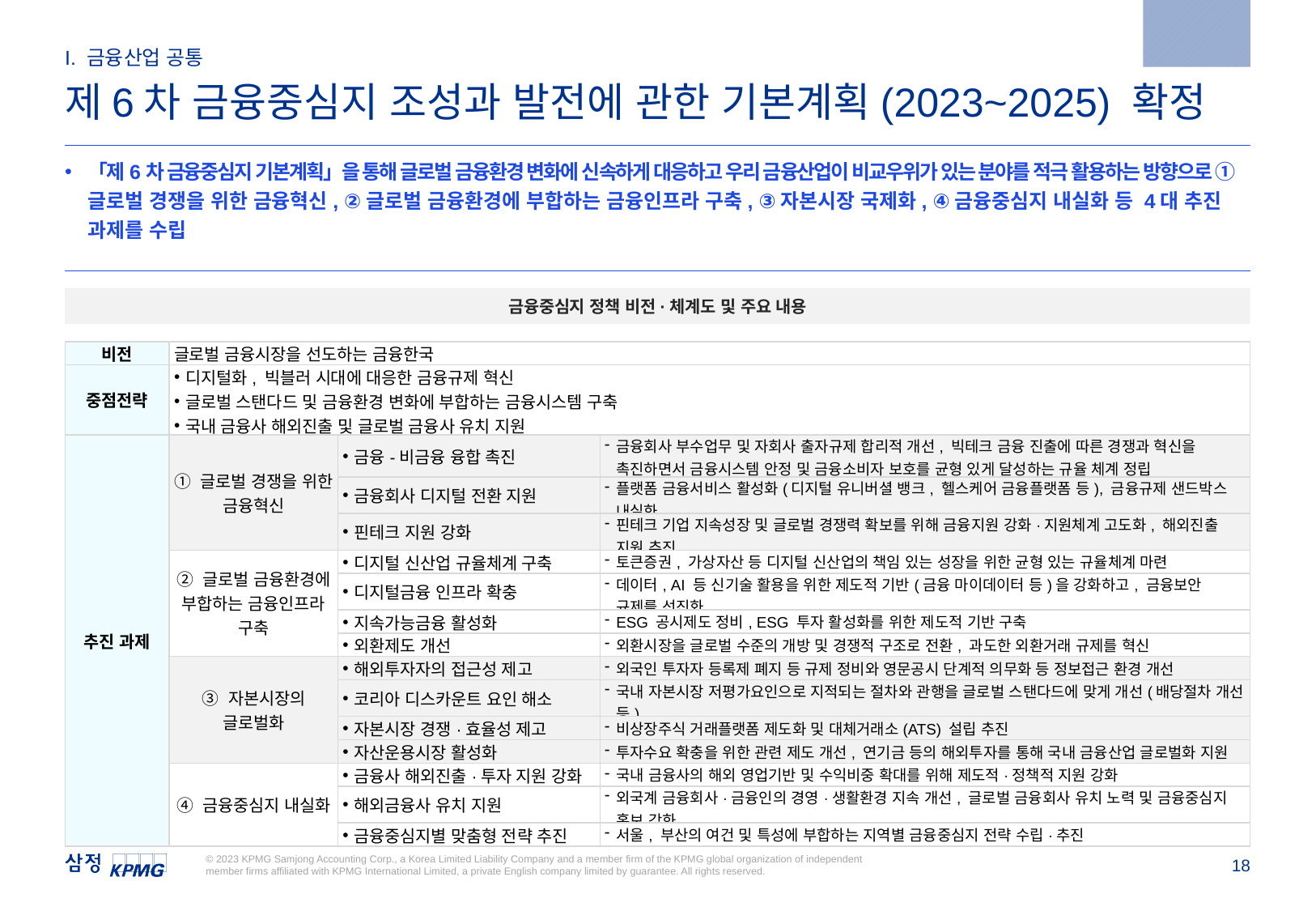

2023.6.21
I. 금융산업 공통
제6차 금융중심지 조성과 발전에 관한 기본계획(2023~2025) 확정
「제6차 금융중심지 기본계획」을 통해 글로벌 금융환경 변화에 신속하게 대응하고 우리 금융산업이 비교우위가 있는 분야를 적극 활용하는 방향으로 ①글로벌 경쟁을 위한 금융혁신, ②글로벌 금융환경에 부합하는 금융인프라 구축, ③자본시장 국제화, ④금융중심지 내실화 등 4대 추진 과제를 수립
금융중심지 정책 비전·체계도 및 주요 내용
| 비전 | 글로벌 금융시장을 선도하는 금융한국 | 공공주택 공급물량 확대 패스트트랙을 통한 조기 공급 기 추진 사업의 철저한 공정관리 |  |
| --- | --- | --- | --- |
| 중점전략 | 디지털화, 빅블러 시대에 대응한 금융규제 혁신 글로벌 스탠다드 및 금융환경 변화에 부합하는 금융시스템 구축 국내 금융사 해외진출 및 글로벌 금융사 유치 지원 |  |  |
| 추진 과제 | ① 글로벌 경쟁을 위한 금융혁신 | 금융-비금융 융합 촉진 | 금융회사 부수업무 및 자회사 출자규제 합리적 개선, 빅테크 금융 진출에 따른 경쟁과 혁신을 촉진하면서 금융시스템 안정 및 금융소비자 보호를 균형 있게 달성하는 규율 체계 정립 |
|  |  | 금융회사 디지털 전환 지원 | 플랫폼 금융서비스 활성화(디지털 유니버셜 뱅크, 헬스케어 금융플랫폼 등), 금융규제 샌드박스 내실화 |
|  |  | 핀테크 지원 강화 | 핀테크 기업 지속성장 및 글로벌 경쟁력 확보를 위해 금융지원 강화·지원체계 고도화, 해외진출 지원 추진 |
|  | ② 글로벌 금융환경에 부합하는 금융인프라 구축 | 디지털 신산업 규율체계 구축 | 토큰증권, 가상자산 등 디지털 신산업의 책임 있는 성장을 위한 균형 있는 규율체계 마련 |
|  |  | 디지털금융 인프라 확충 | 데이터, AI 등 신기술 활용을 위한 제도적 기반(금융 마이데이터 등)을 강화하고, 금융보안 규제를 선진화 |
|  |  | 지속가능금융 활성화 | ESG 공시제도 정비, ESG 투자 활성화를 위한 제도적 기반 구축 |
|  |  | 외환제도 개선 | 외환시장을 글로벌 수준의 개방 및 경쟁적 구조로 전환, 과도한 외환거래 규제를 혁신 |
|  | ③ 자본시장의 글로벌화 | 해외투자자의 접근성 제고 | 외국인 투자자 등록제 폐지 등 규제 정비와 영문공시 단계적 의무화 등 정보접근 환경 개선 |
|  |  | 코리아 디스카운트 요인 해소 | 국내 자본시장 저평가요인으로 지적되는 절차와 관행을 글로벌 스탠다드에 맞게 개선(배당절차 개선 등) |
|  |  | 자본시장 경쟁·효율성 제고 | 비상장주식 거래플랫폼 제도화 및 대체거래소(ATS) 설립 추진 |
|  |  | 자산운용시장 활성화 | 투자수요 확충을 위한 관련 제도 개선, 연기금 등의 해외투자를 통해 국내 금융산업 글로벌화 지원 |
|  | ④ 금융중심지 내실화 | 금융사 해외진출·투자 지원 강화 | 국내 금융사의 해외 영업기반 및 수익비중 확대를 위해 제도적·정책적 지원 강화 |
|  |  | 해외금융사 유치 지원 | 외국계 금융회사·금융인의 경영·생활환경 지속 개선, 글로벌 금융회사 유치 노력 및 금융중심지 홍보 강화 |
|  |  | 금융중심지별 맞춤형 전략 추진 | 서울, 부산의 여건 및 특성에 부합하는 지역별 금융중심지 전략 수립·추진 |
Source: 금융위원회 보도자료(2023.6.21), “제6차 금융중심지 조성과 발전에 관한 기본계획(2023~2025) 확정”